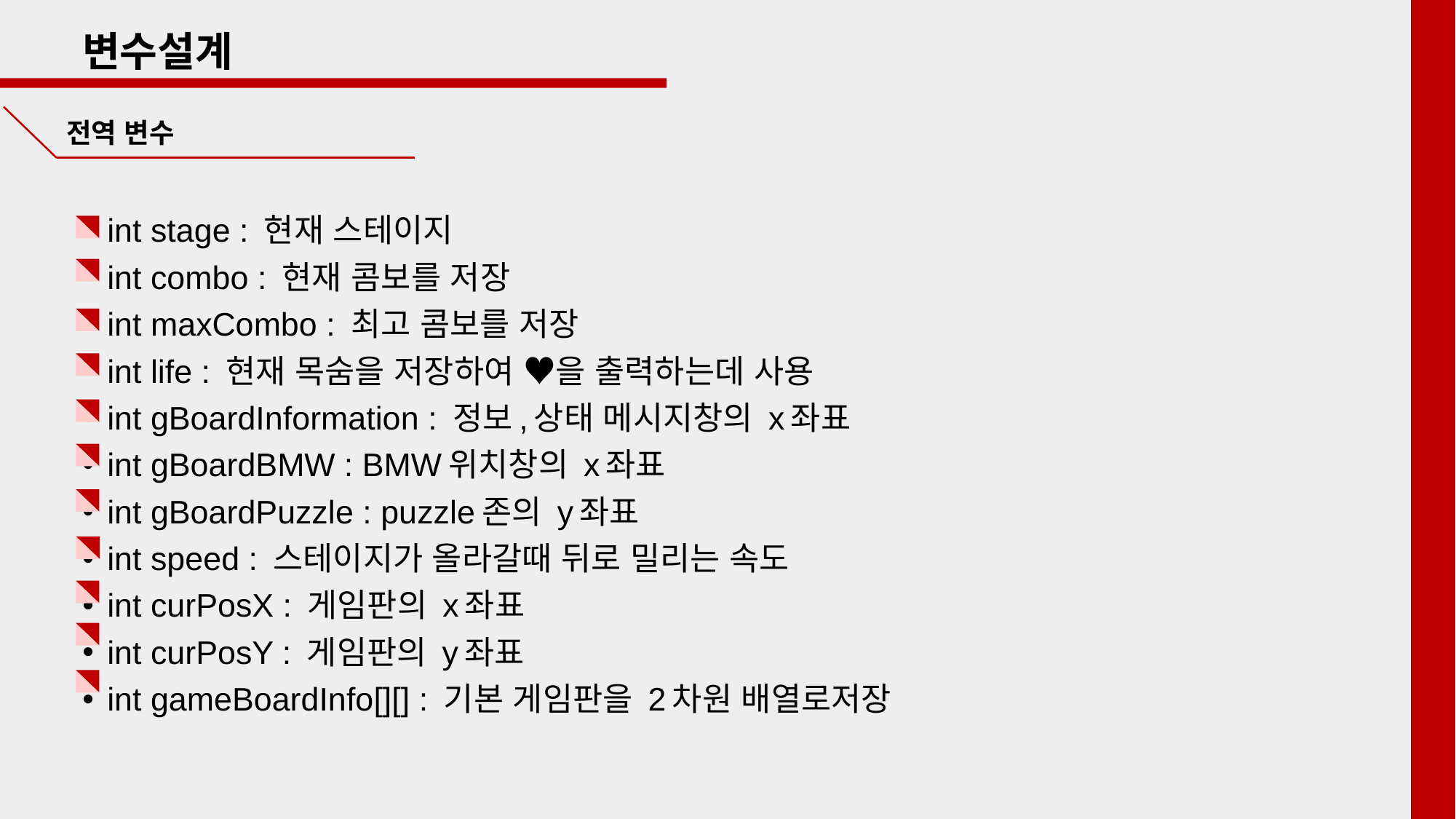

변수설계

전역 변수
int stage : 현재 스테이지
int combo : 현재 콤보를 저장
int maxCombo : 최고 콤보를 저장
int life : 현재 목숨을 저장하여 ♥을 출력하는데 사용
int gBoardInformation : 정보,상태 메시지창의 x좌표
int gBoardBMW : BMW위치창의 x좌표
int gBoardPuzzle : puzzle존의 y좌표
int speed : 스테이지가 올라갈때 뒤로 밀리는 속도
int curPosX : 게임판의 x좌표
int curPosY : 게임판의 y좌표
int gameBoardInfo[][] : 기본 게임판을 2차원 배열로저장